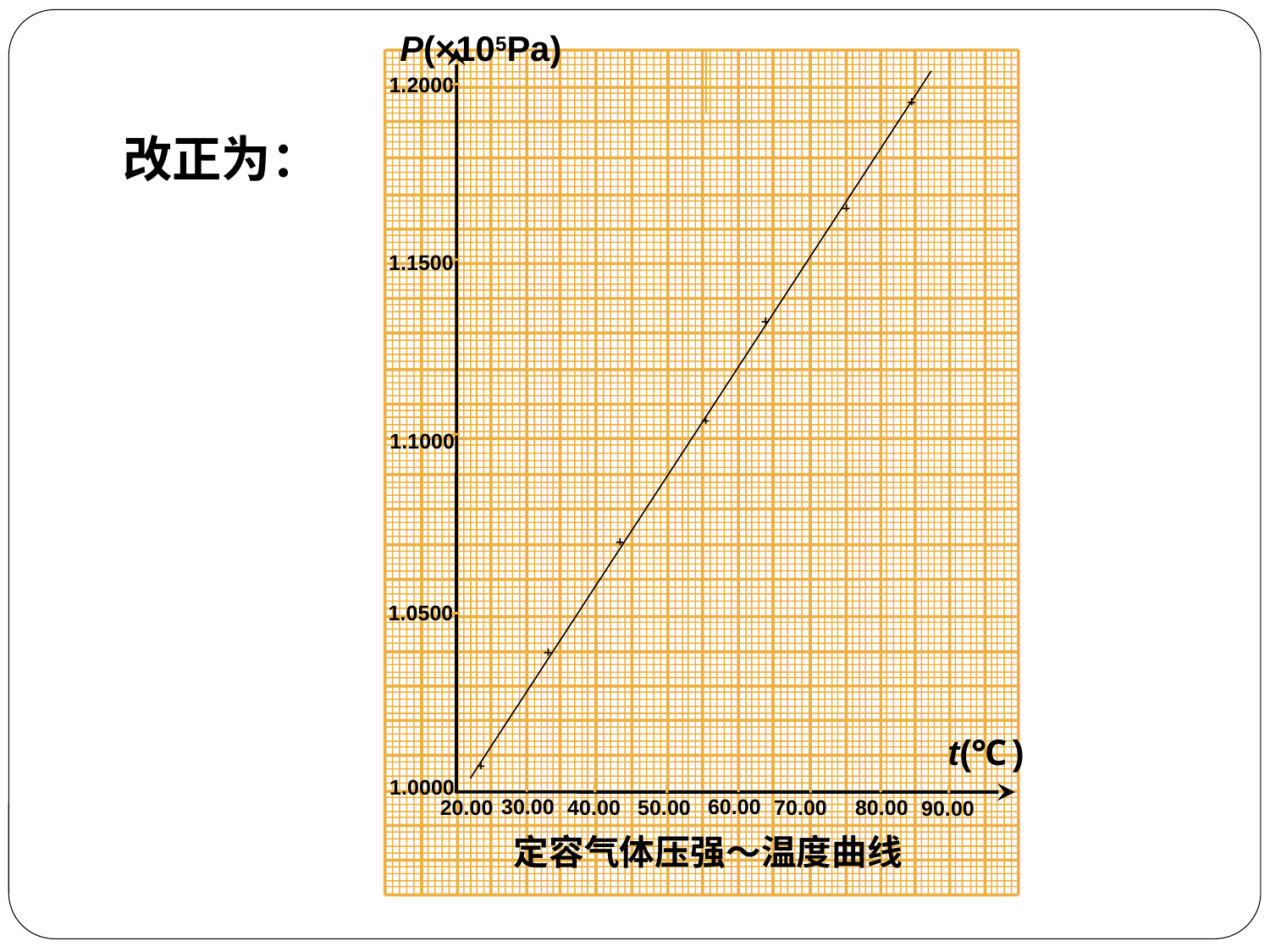

P(×105Pa)

1.2000

1.1500

1.1000

1.0500

t(℃)

1.0000

60.00
30.00
50.00
70.00
20.00
40.00
80.00
90.00
定容气体压强～温度曲线

改正为：